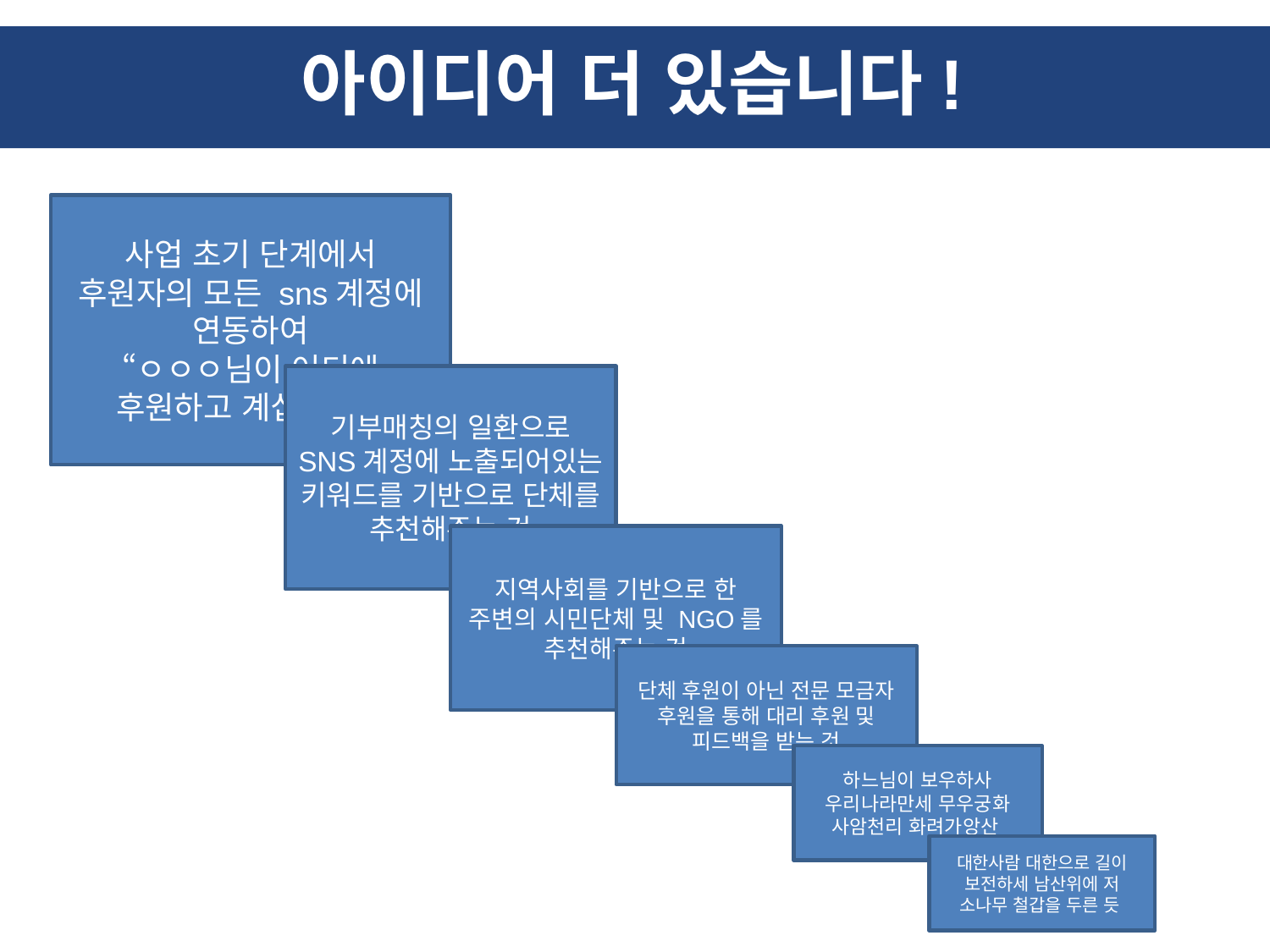

# 아이디어 더 있습니다!
사업 초기 단계에서
후원자의 모든 sns계정에 연동하여
“ㅇㅇㅇ님이 어디에 후원하고 계십니다.”
기부매칭의 일환으로
SNS계정에 노출되어있는 키워드를 기반으로 단체를 추천해주는 것
지역사회를 기반으로 한 주변의 시민단체 및 NGO를 추천해주는 것
단체 후원이 아닌 전문 모금자 후원을 통해 대리 후원 및 피드백을 받는 것
하느님이 보우하사 우리나라만세 무우궁화 사암천리 화려가앙산
대한사람 대한으로 길이 보전하세 남산위에 저 소나무 철갑을 두른 듯